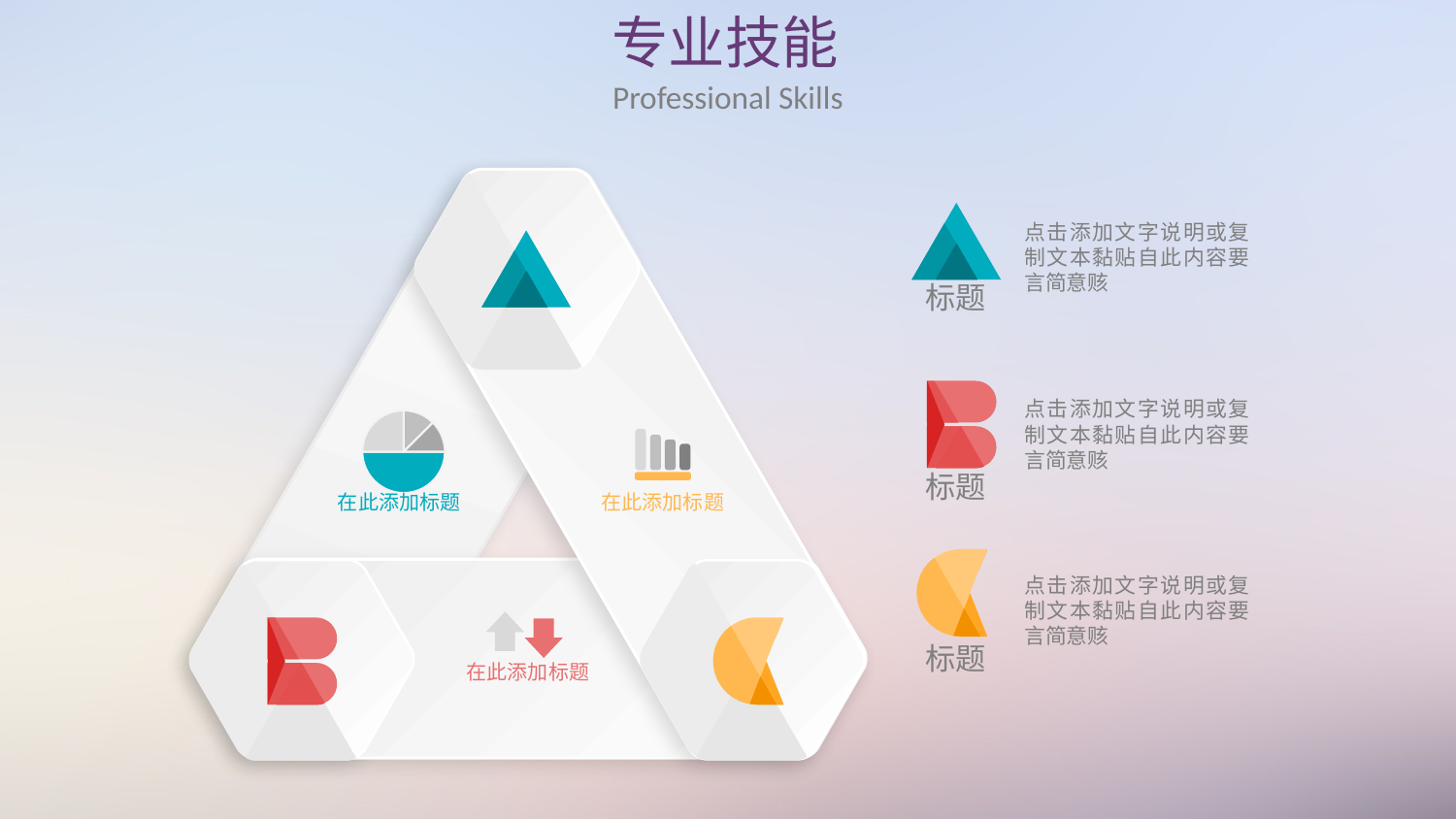

专业技能
Professional Skills

标题
点击添加文字说明或复制文本黏贴自此内容要言简意赅

标题
点击添加文字说明或复制文本黏贴自此内容要言简意赅

### Chart

| Category | 销售额 |
|---|---|
| 第一季度 | 50.0 |
| 第二季度 | 25.0 |
| 第三季度 | 12.5 |
| 第四季度 | 12.5 |
在此添加标题

在此添加标题

标题

点击添加文字说明或复制文本黏贴自此内容要言简意赅

在此添加标题